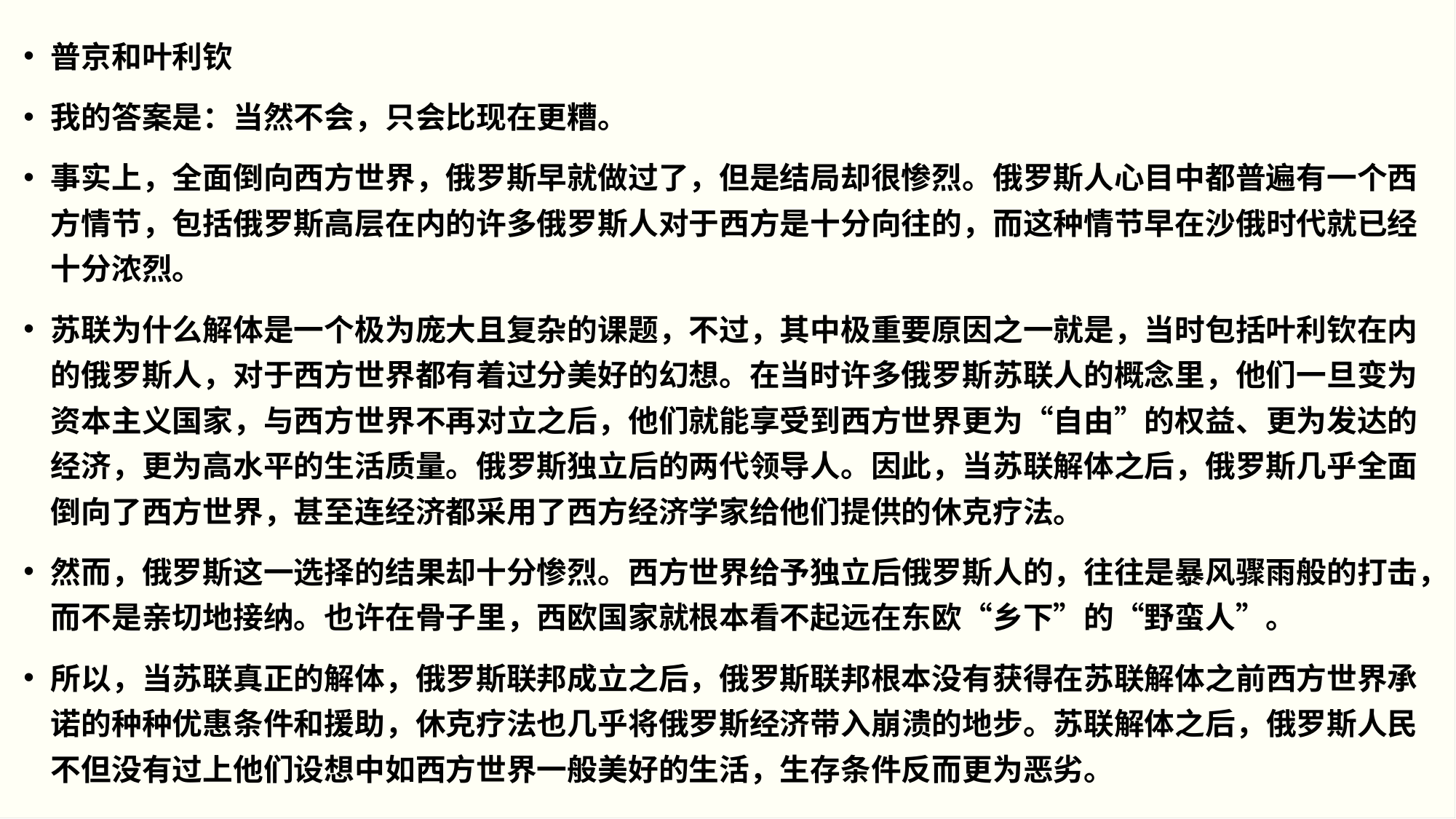

普京和叶利钦
我的答案是：当然不会，只会比现在更糟。
事实上，全面倒向西方世界，俄罗斯早就做过了，但是结局却很惨烈。俄罗斯人心目中都普遍有一个西方情节，包括俄罗斯高层在内的许多俄罗斯人对于西方是十分向往的，而这种情节早在沙俄时代就已经十分浓烈。
苏联为什么解体是一个极为庞大且复杂的课题，不过，其中极重要原因之一就是，当时包括叶利钦在内的俄罗斯人，对于西方世界都有着过分美好的幻想。在当时许多俄罗斯苏联人的概念里，他们一旦变为资本主义国家，与西方世界不再对立之后，他们就能享受到西方世界更为“自由”的权益、更为发达的经济，更为高水平的生活质量。俄罗斯独立后的两代领导人。因此，当苏联解体之后，俄罗斯几乎全面倒向了西方世界，甚至连经济都采用了西方经济学家给他们提供的休克疗法。
然而，俄罗斯这一选择的结果却十分惨烈。西方世界给予独立后俄罗斯人的，往往是暴风骤雨般的打击，而不是亲切地接纳。也许在骨子里，西欧国家就根本看不起远在东欧“乡下”的“野蛮人”。
所以，当苏联真正的解体，俄罗斯联邦成立之后，俄罗斯联邦根本没有获得在苏联解体之前西方世界承诺的种种优惠条件和援助，休克疗法也几乎将俄罗斯经济带入崩溃的地步。苏联解体之后，俄罗斯人民不但没有过上他们设想中如西方世界一般美好的生活，生存条件反而更为恶劣。